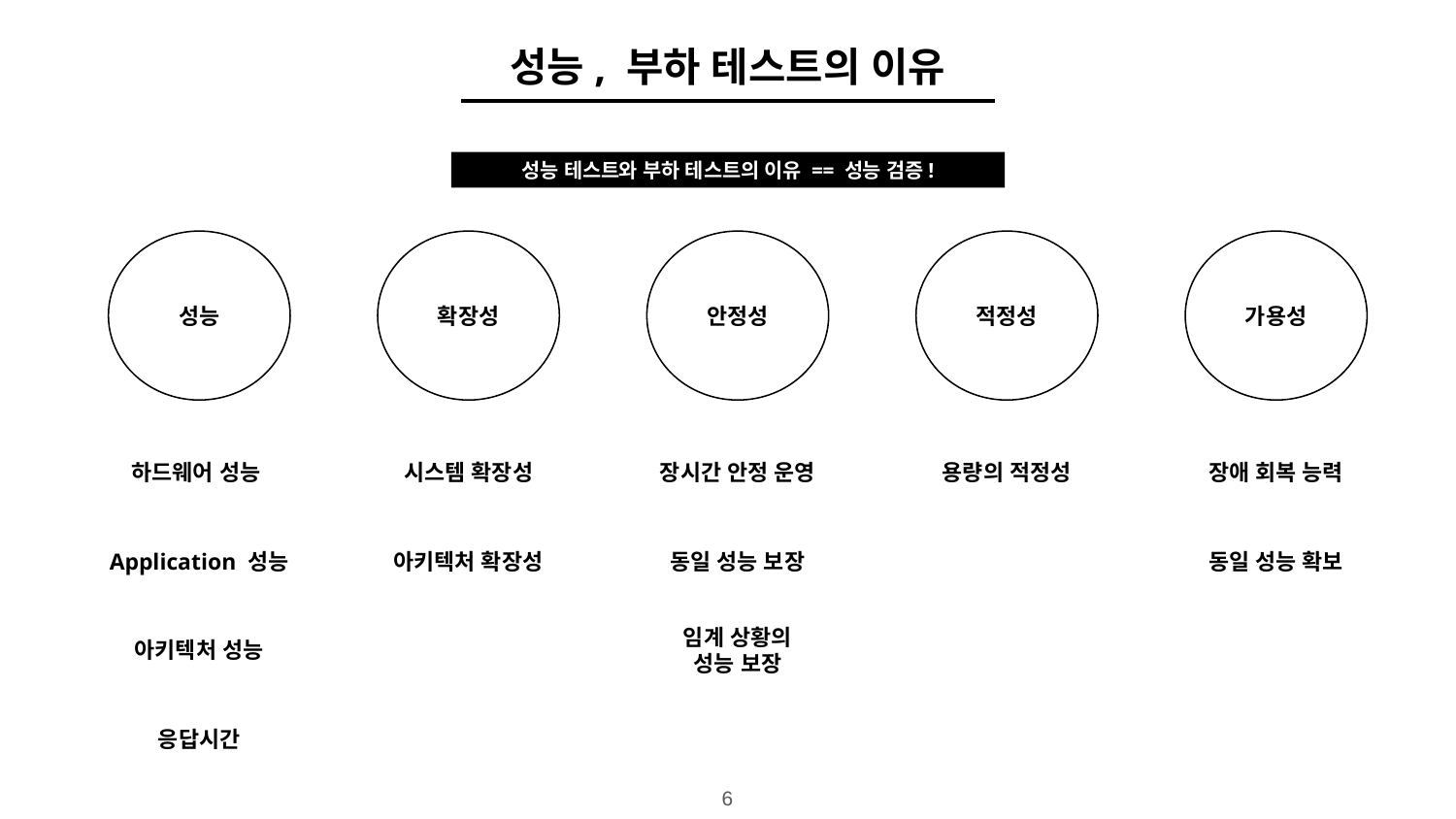

성능, 부하 테스트의 이유
성능 테스트와 부하 테스트의 이유 == 성능 검증!
성능
확장성
안정성
적정성
가용성
하드웨어 성능
시스템 확장성
장시간 안정 운영
용량의 적정성
장애 회복 능력
Application 성능
아키텍처 확장성
동일 성능 보장
동일 성능 확보
임계 상황의
성능 보장
아키텍처 성능
응답시간
6